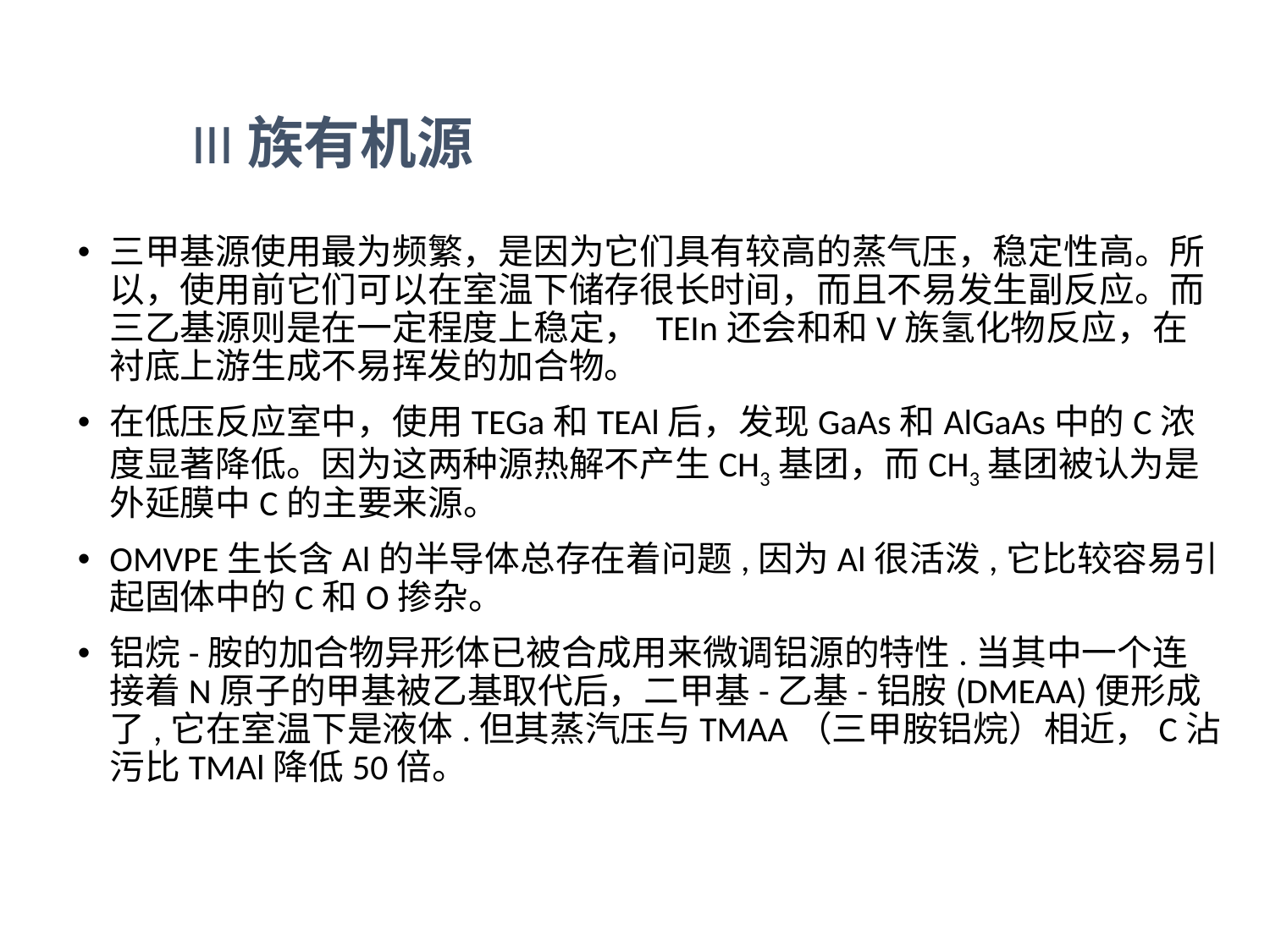

18
# III族有机源
三甲基源使用最为频繁，是因为它们具有较高的蒸气压，稳定性高。所以，使用前它们可以在室温下储存很长时间，而且不易发生副反应。而三乙基源则是在一定程度上稳定， TEIn还会和和V族氢化物反应，在衬底上游生成不易挥发的加合物。
在低压反应室中，使用TEGa和TEAl后，发现GaAs和AlGaAs中的C浓度显著降低。因为这两种源热解不产生CH3基团，而CH3基团被认为是外延膜中C的主要来源。
OMVPE生长含Al的半导体总存在着问题,因为Al很活泼,它比较容易引起固体中的C和O掺杂。
铝烷-胺的加合物异形体已被合成用来微调铝源的特性.当其中一个连接着N原子的甲基被乙基取代后，二甲基-乙基-铝胺(DMEAA)便形成了,它在室温下是液体.但其蒸汽压与TMAA（三甲胺铝烷）相近，C沾污比TMAl降低50倍。